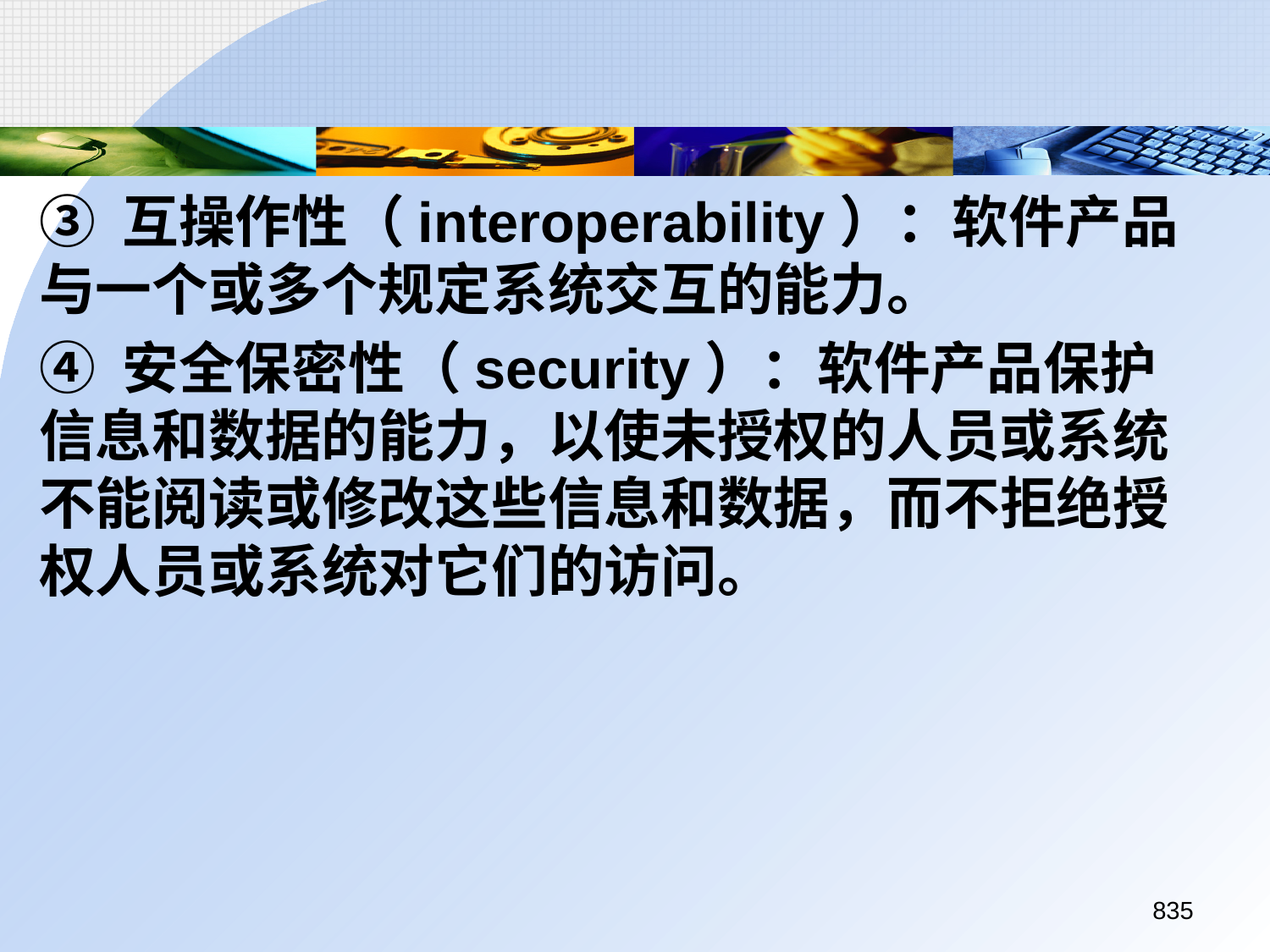

③ 互操作性（interoperability）：软件产品与一个或多个规定系统交互的能力。
	④ 安全保密性（security）：软件产品保护信息和数据的能力，以使未授权的人员或系统不能阅读或修改这些信息和数据，而不拒绝授权人员或系统对它们的访问。

835